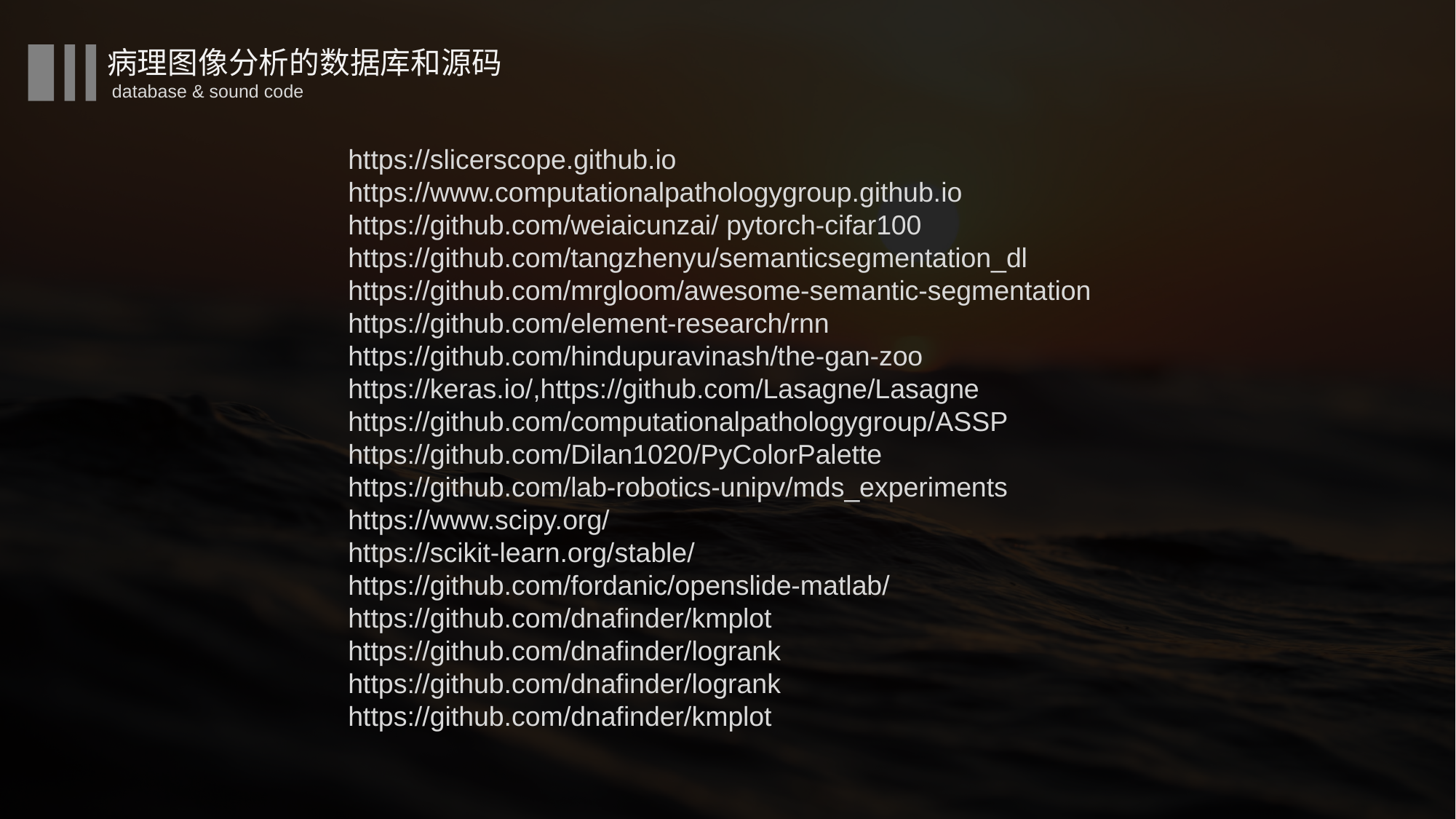

病理图像分析的数据库和源码
database & sound code

https://slicerscope.github.io
https://www.computationalpathologygroup.github.io
https://github.com/weiaicunzai/ pytorch-cifar100
https://github.com/tangzhenyu/semanticsegmentation_dl
https://github.com/mrgloom/awesome-semantic-segmentation
https://github.com/element-research/rnn
https://github.com/hindupuravinash/the-gan-zoo
https://keras.io/,https://github.com/Lasagne/Lasagne
https://github.com/computationalpathologygroup/ASSP
https://github.com/Dilan1020/PyColorPalette
https://github.com/lab-robotics-unipv/mds_experiments
https://www.scipy.org/
https://scikit-learn.org/stable/
https://github.com/fordanic/openslide-matlab/
https://github.com/dnafinder/kmplot
https://github.com/dnafinder/logrank
https://github.com/dnafinder/logrank
https://github.com/dnafinder/kmplot